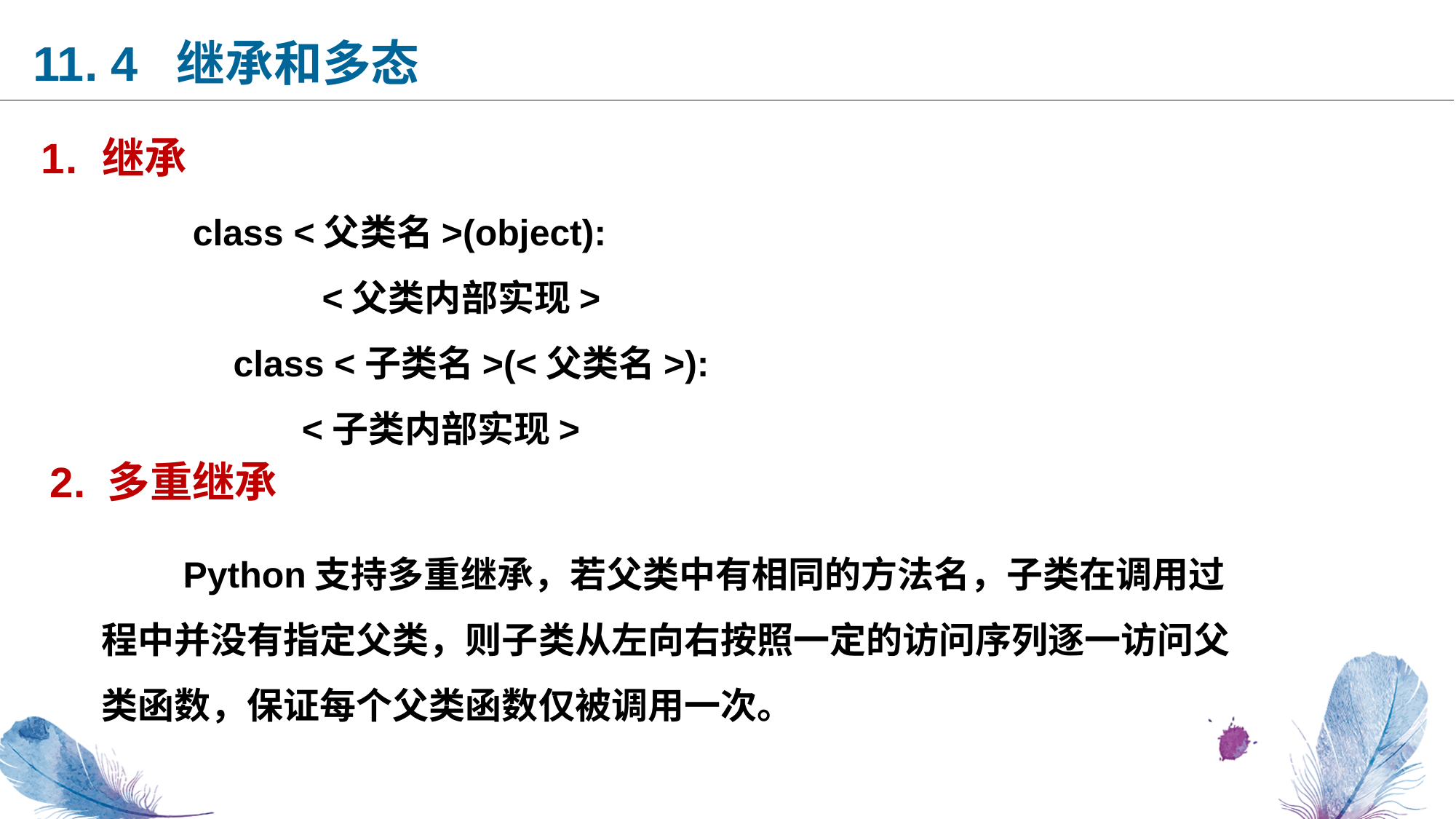

11. 4  继承和多态
继承

class <父类名>(object):
	  <父类内部实现>
    class <子类名>(<父类名>):
	<子类内部实现>
2. 多重继承
        Python支持多重继承，若父类中有相同的方法名，子类在调用过程中并没有指定父类，则子类从左向右按照一定的访问序列逐一访问父类函数，保证每个父类函数仅被调用一次。